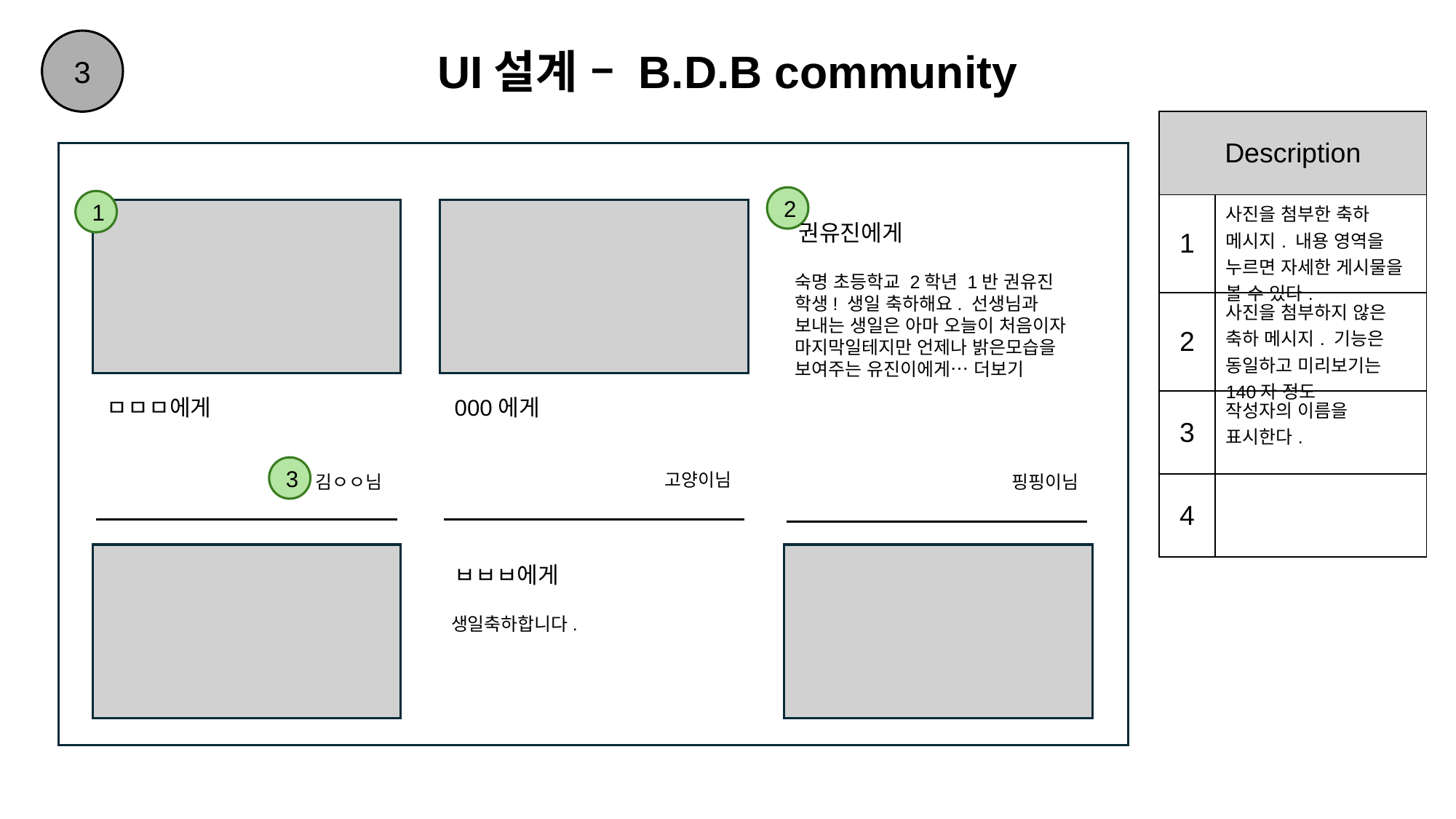

3
# UI설계 – B.D.B community
| Description |  |
| --- | --- |
| 1 | 사진을 첨부한 축하 메시지. 내용 영역을 누르면 자세한 게시물을 볼 수 있다. |
| 2 | 사진을 첨부하지 않은 축하 메시지. 기능은 동일하고 미리보기는 140자 정도 |
| 3 | 작성자의 이름을 표시한다. |
| 4 |  |

2
1

권유진에게
숙명 초등학교 2학년 1반 권유진 학생! 생일 축하해요. 선생님과 보내는 생일은 아마 오늘이 처음이자 마지막일테지만 언제나 밝은모습을 보여주는 유진이에게… 더보기

000에게
ㅁㅁㅁ에게
3
고양이님

김ㅇㅇ님

핑핑이님

ㅂㅂㅂ에게
생일축하합니다.